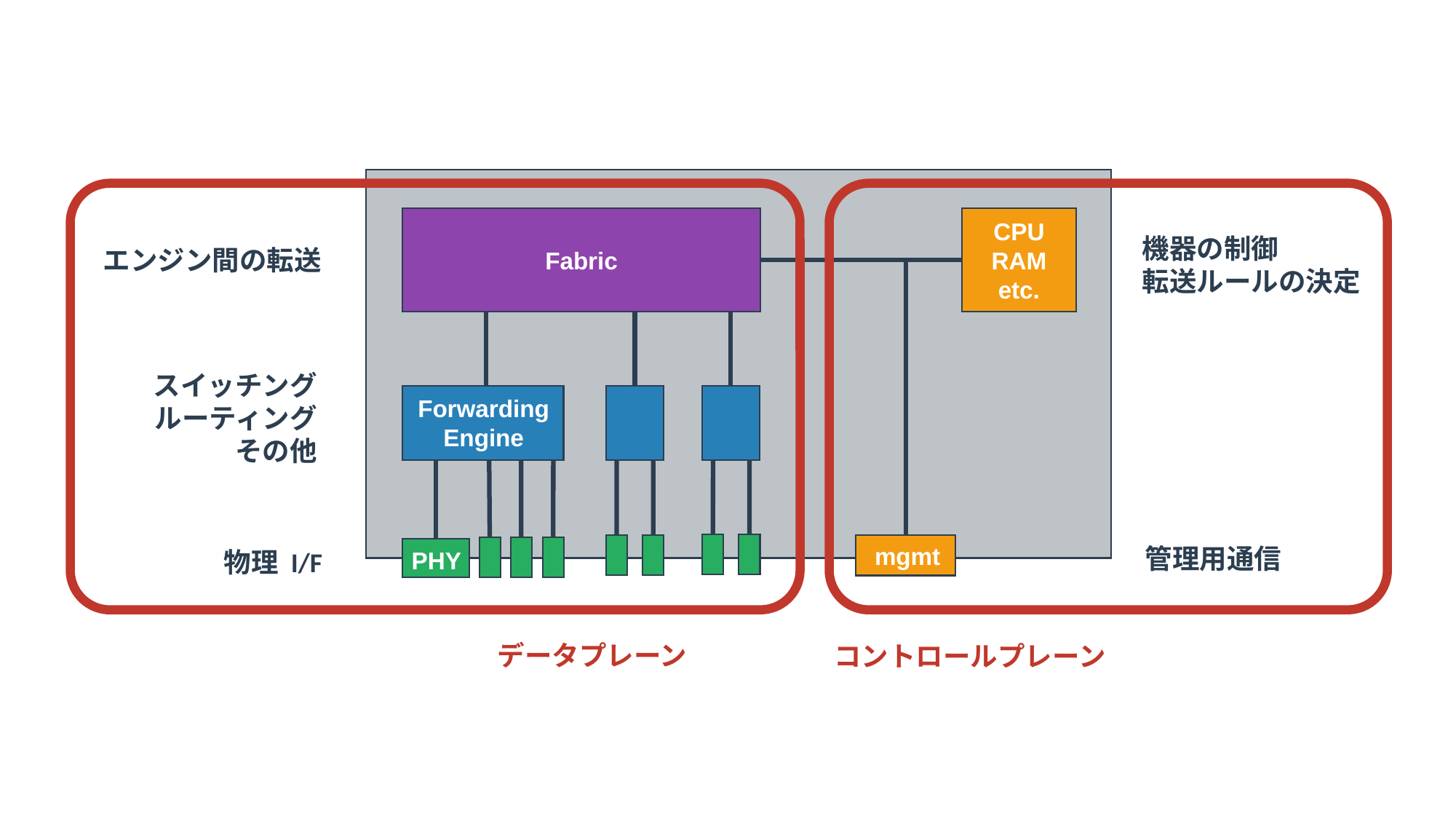

Fabric
CPU
RAM
etc.
機器の制御
転送ルールの決定
エンジン間の転送
スイッチング
ルーティング
その他

Forwarding
Engine

mgmt
管理用通信

物理 I/F
PHY
データプレーン
コントロールプレーン